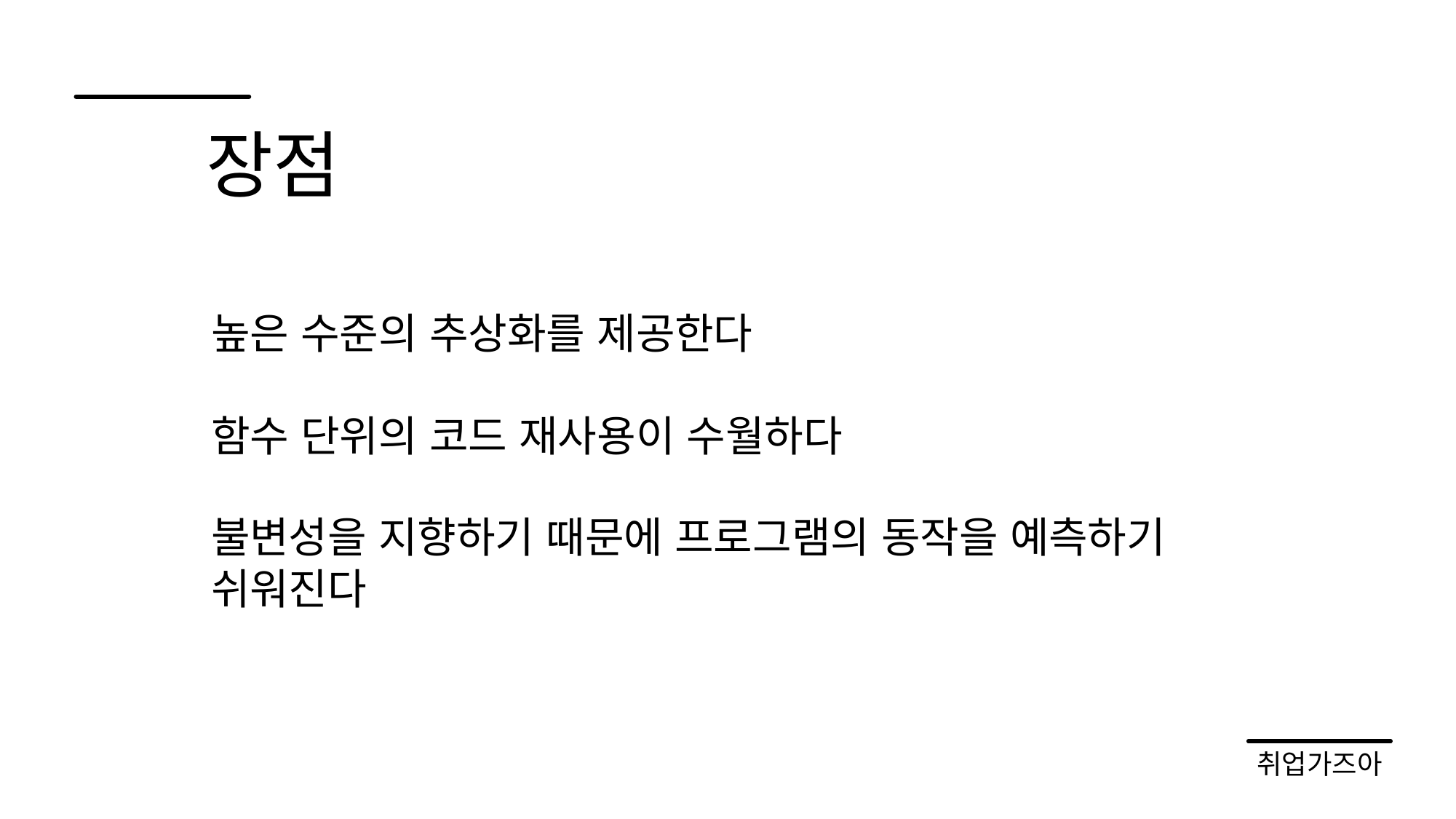

장점

높은 수준의 추상화를 제공한다

함수 단위의 코드 재사용이 수월하다

불변성을 지향하기 때문에 프로그램의 동작을 예측하기 쉬워진다

취업가즈아